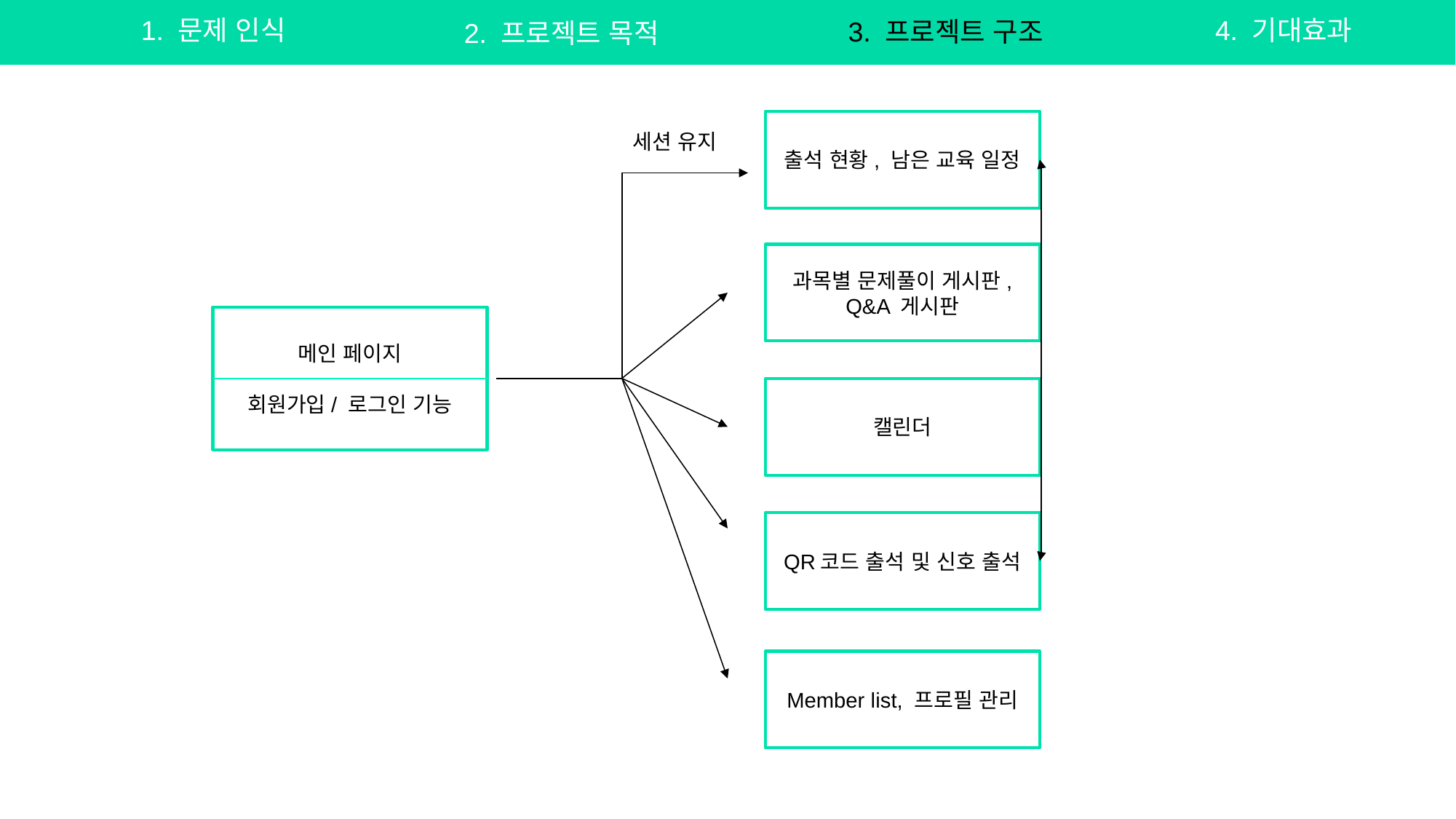

1. 문제 인식
3. 프로젝트 구조
2. 프로젝트 목적
4. 기대효과
출석 현황, 남은 교육 일정
세션 유지
과목별 문제풀이 게시판,
Q&A 게시판
메인 페이지

회원가입/ 로그인 기능
캘린더
QR코드 출석 및 신호 출석
Member list, 프로필 관리